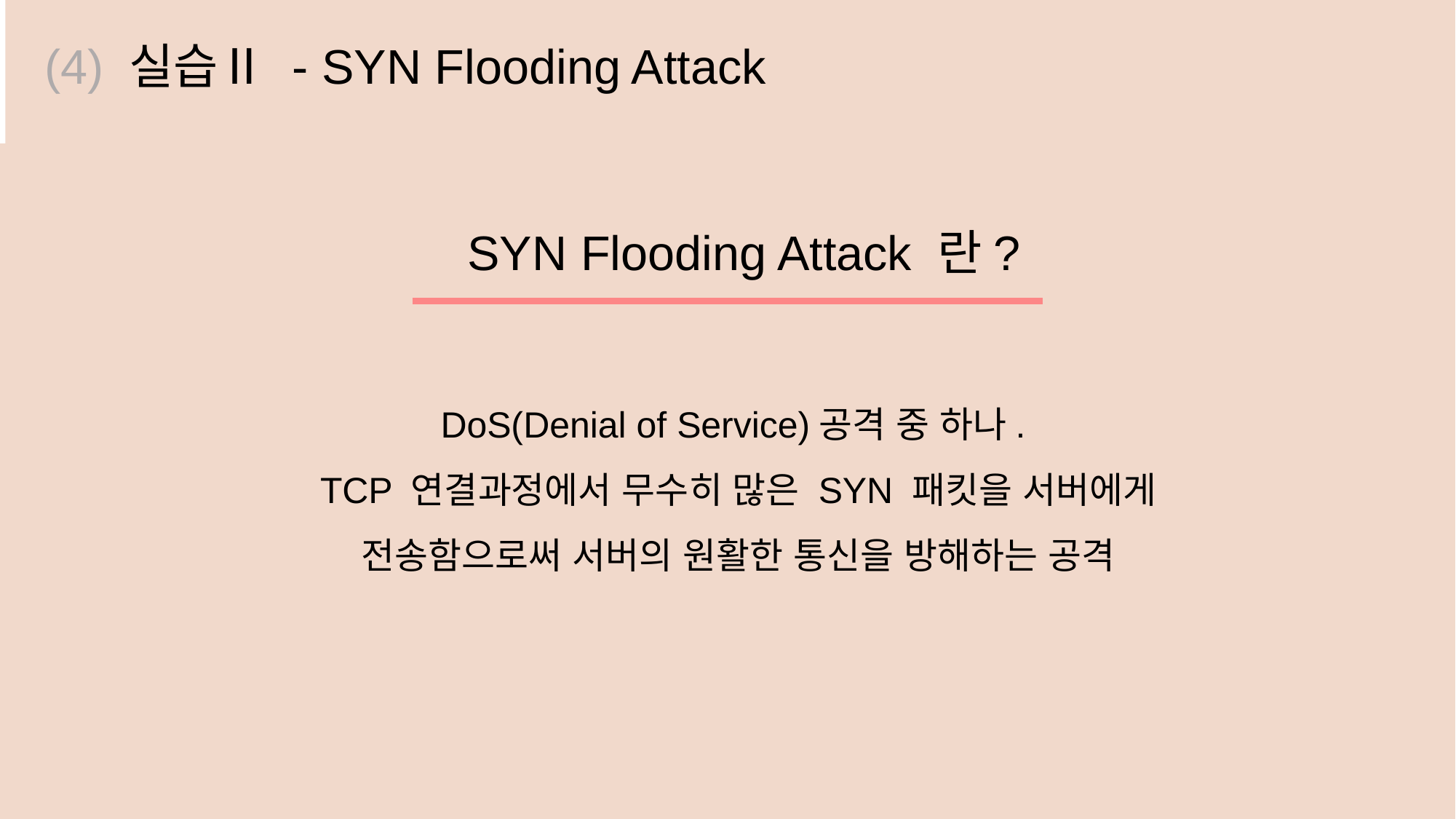

(4) 실습Ⅱ - SYN Flooding Attack
SYN Flooding Attack 란?
DoS(Denial of Service)공격 중 하나.
TCP 연결과정에서 무수히 많은 SYN 패킷을 서버에게 전송함으로써 서버의 원활한 통신을 방해하는 공격